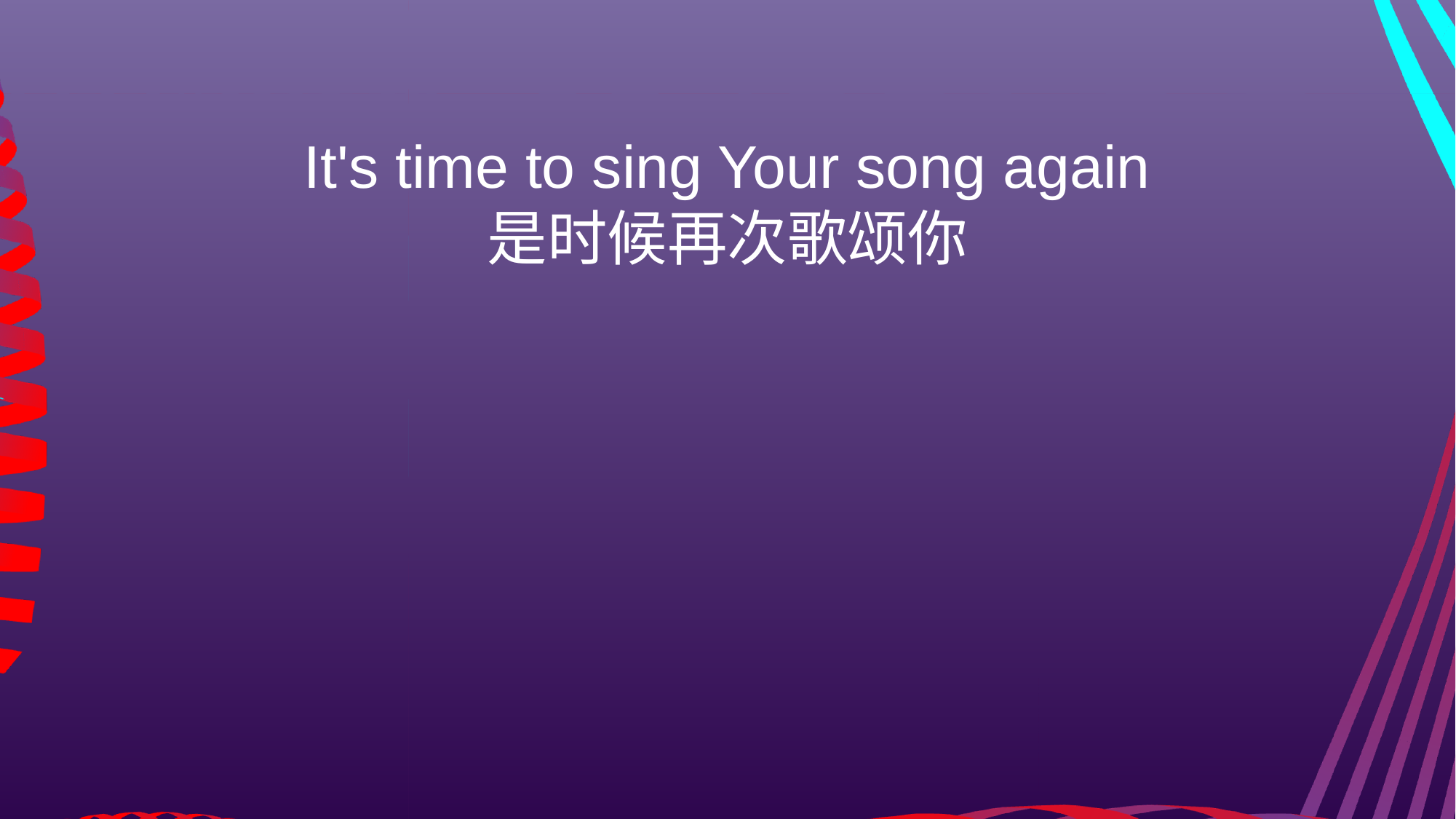

It's time to sing Your song again
是时候再次歌颂你